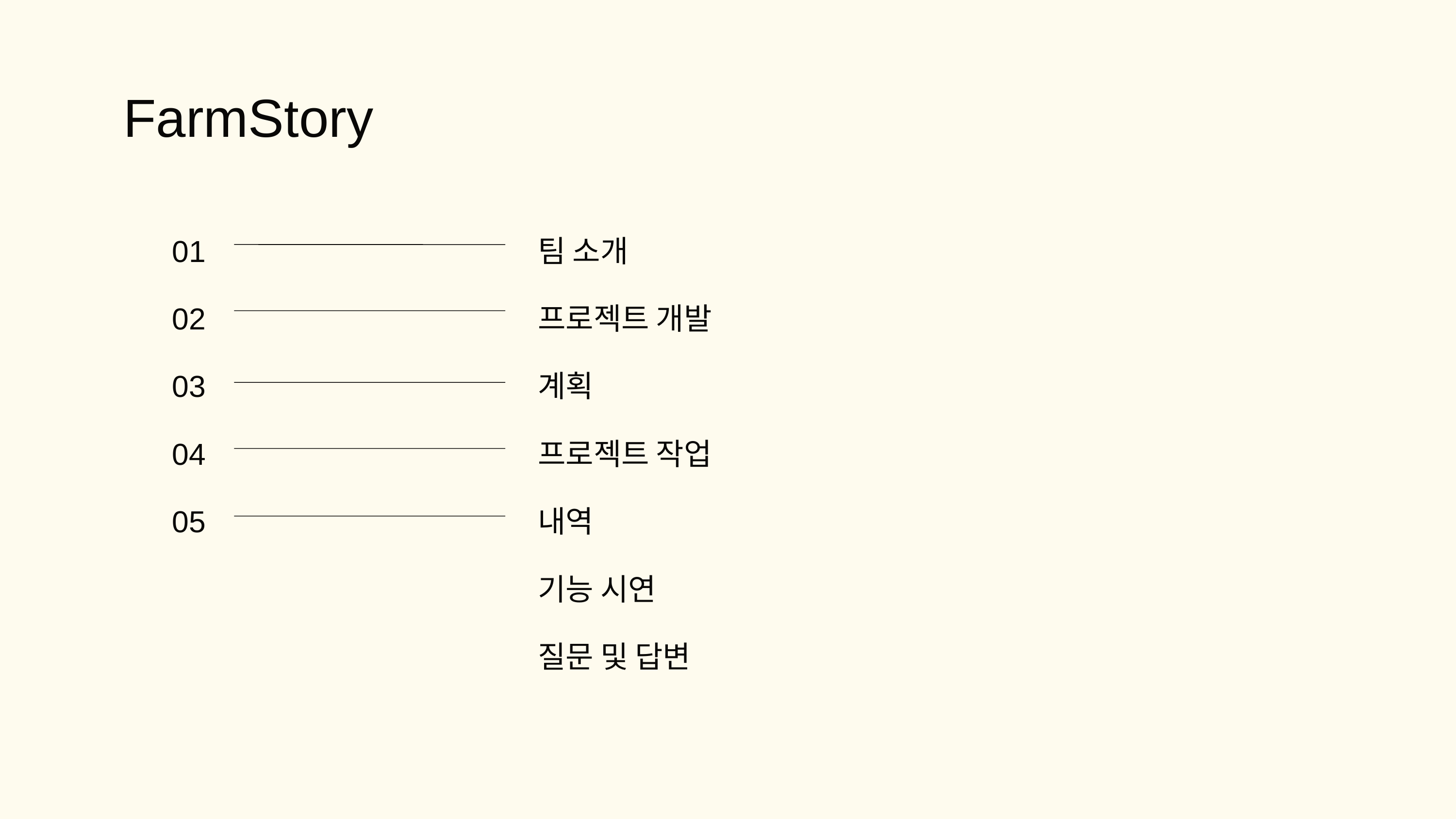

FarmStory
01
02
03
04
05

팀 소개
프로젝트 개발 계획
프로젝트 작업 내역
기능 시연
질문 및 답변